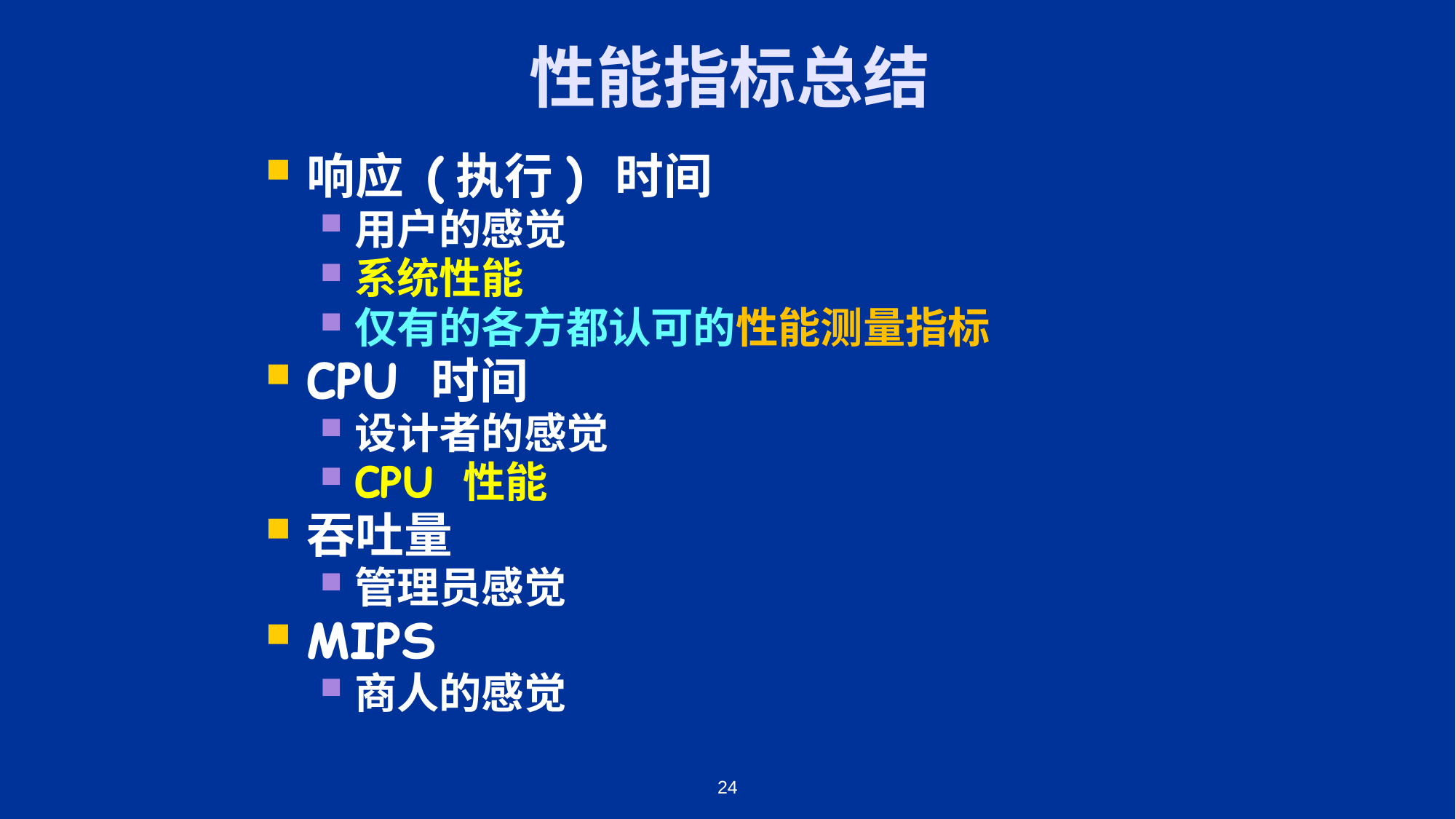

性能指标总结
响应 (执行) 时间
用户的感觉
系统性能
仅有的各方都认可的性能测量指标
CPU 时间
设计者的感觉
CPU 性能
吞吐量
管理员感觉
MIPS
商人的感觉
24